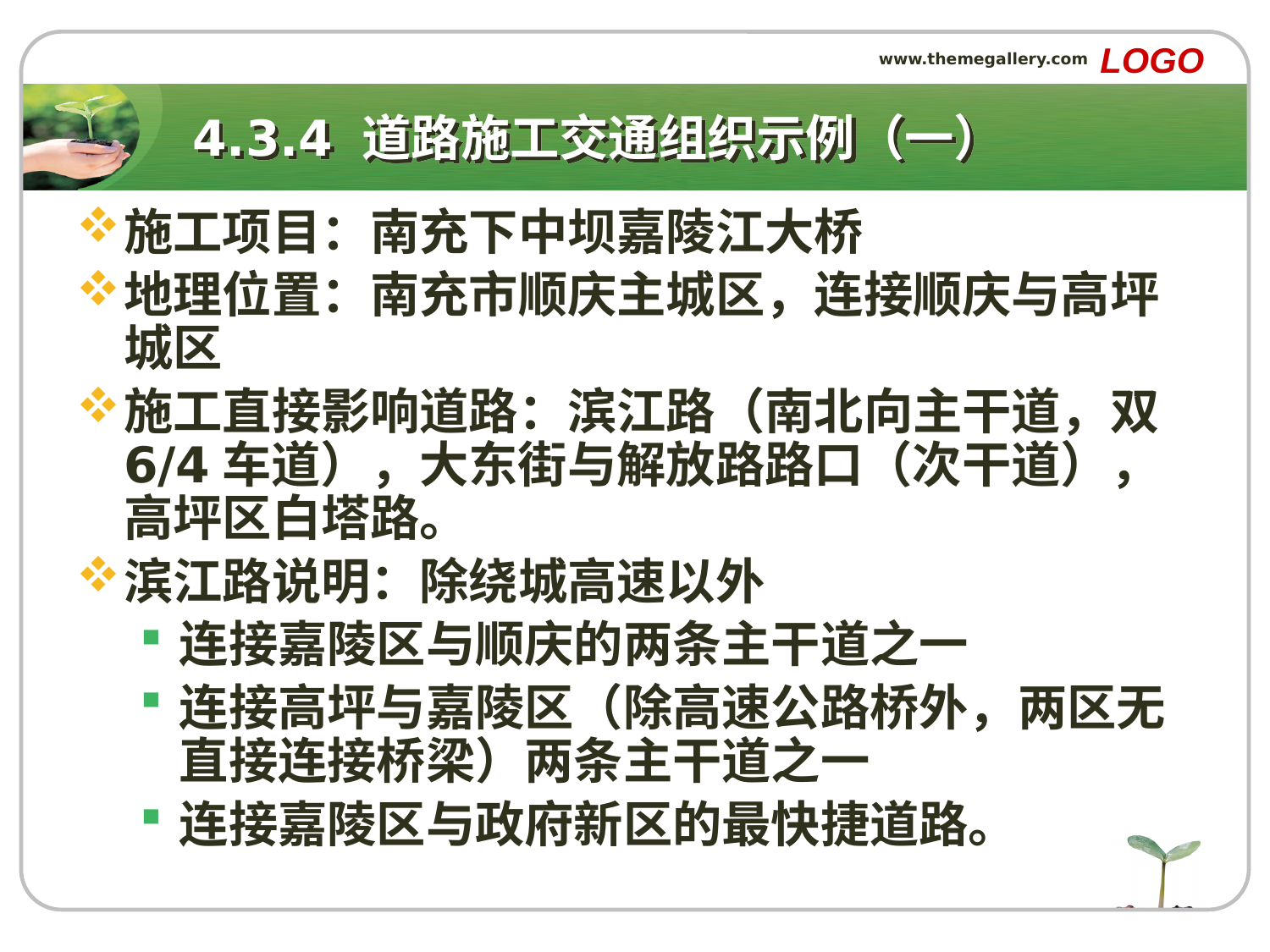

LOGO
www.themegallery.com
# 4.3.4 道路施工交通组织示例（一）
施工项目：南充下中坝嘉陵江大桥
地理位置：南充市顺庆主城区，连接顺庆与高坪城区
施工直接影响道路：滨江路（南北向主干道，双6/4车道），大东街与解放路路口（次干道），高坪区白塔路。
滨江路说明：除绕城高速以外
连接嘉陵区与顺庆的两条主干道之一
连接高坪与嘉陵区（除高速公路桥外，两区无直接连接桥梁）两条主干道之一
连接嘉陵区与政府新区的最快捷道路。